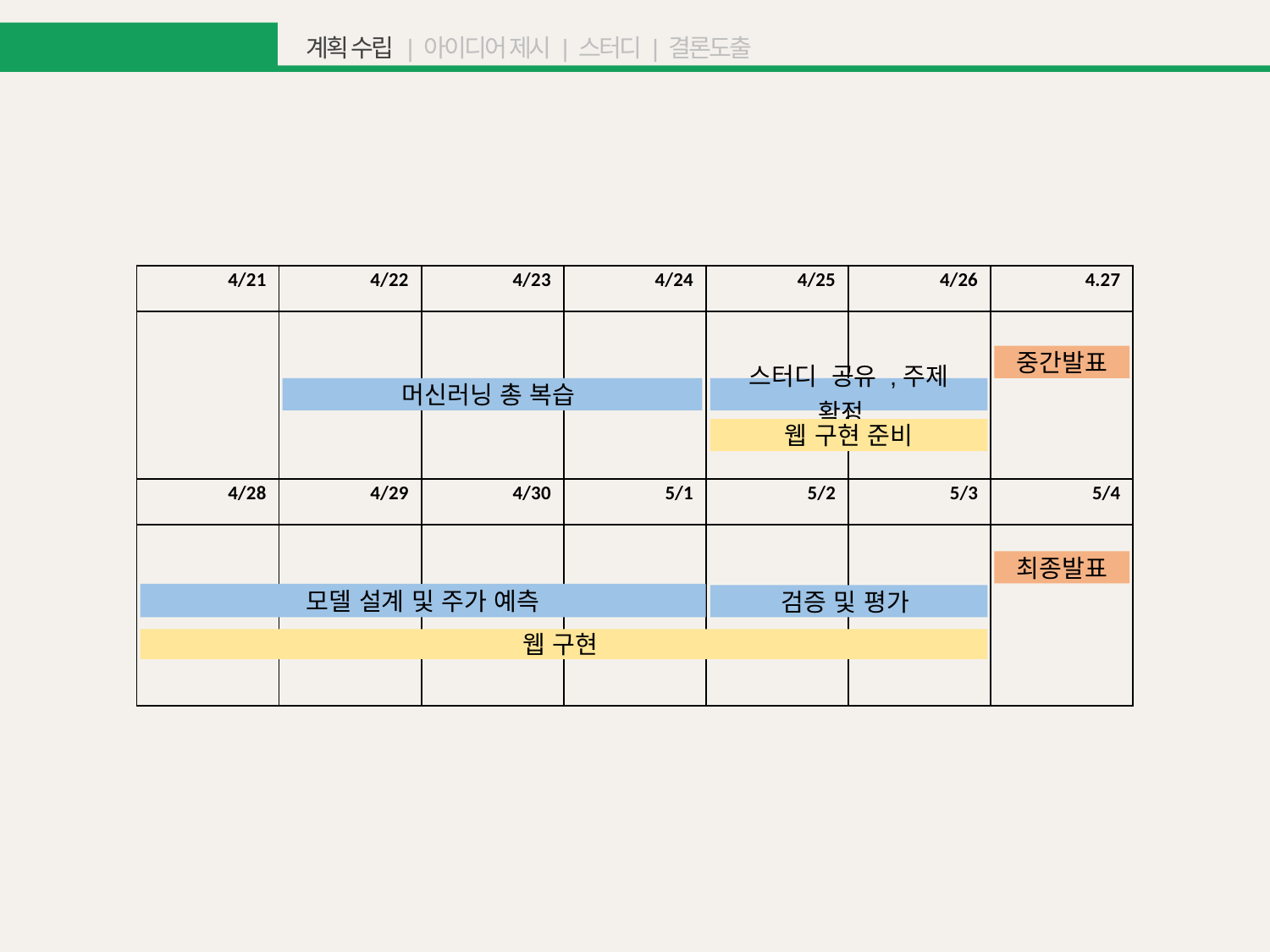

1. 해커톤 주제
 계획 수립 | 아이디어 제시 | 스터디 | 결론도출

| 4/21 | 4/22 | 4/23 | 4/24 | 4/25 | 4/26 | 4.27 |
| --- | --- | --- | --- | --- | --- | --- |
|  |  |  |  |  |  |  |
| 4/28 | 4/29 | 4/30 | 5/1 | 5/2 | 5/3 | 5/4 |
|  |  |  |  |  |  |  |
중간발표
머신러닝 총 복습
스터디  공유 ,주제 확정
웹 구현 준비
최종발표
모델 설계 및 주가 예측
검증 및 평가
웹 구현